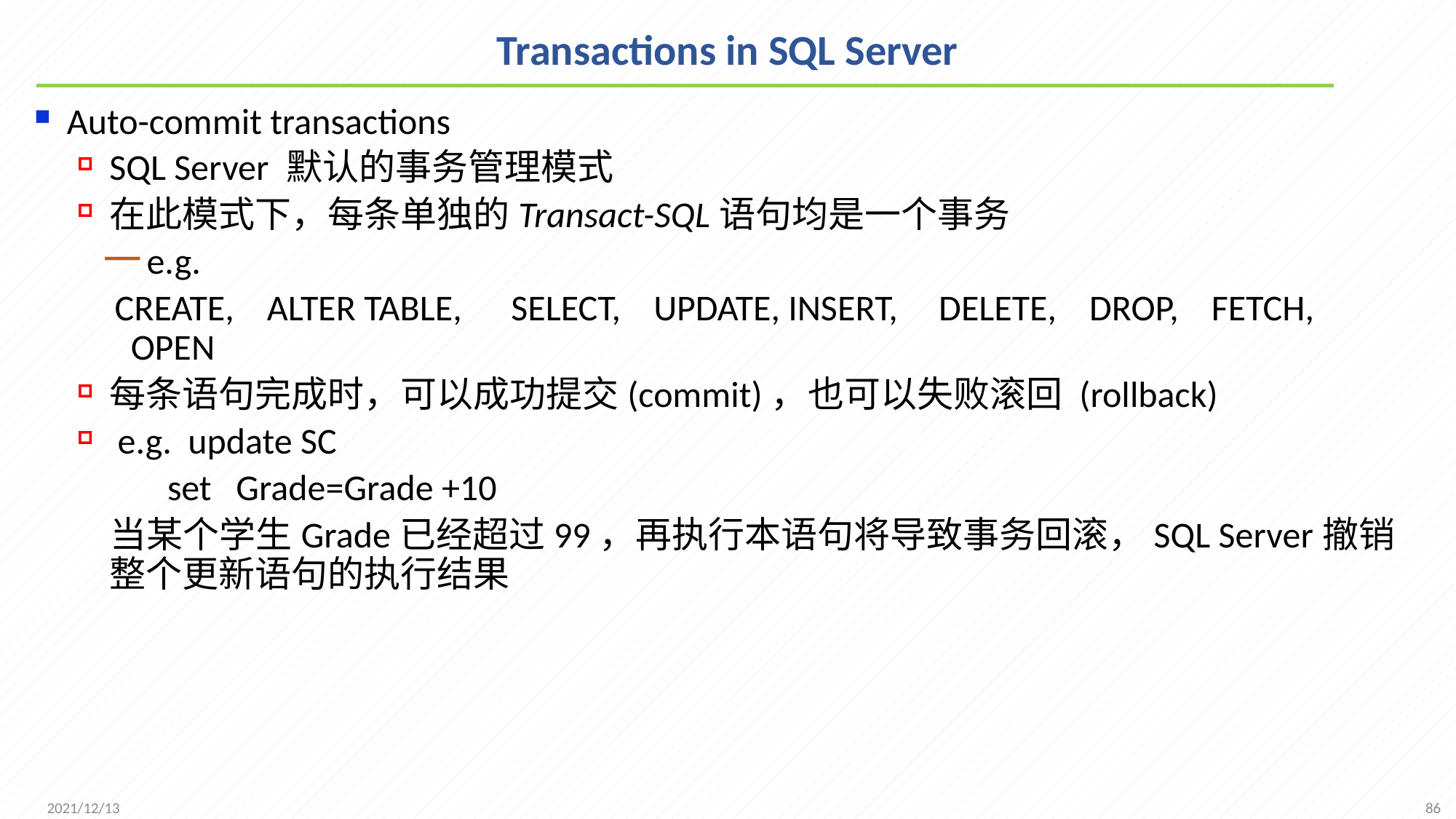

# Transactions in SQL Server
Auto-commit transactions
SQL Server 默认的事务管理模式
在此模式下，每条单独的Transact-SQL语句均是一个事务
e.g.
  CREATE,    ALTER TABLE,      SELECT,    UPDATE, INSERT,     DELETE,    DROP,    FETCH,     OPEN
每条语句完成时，可以成功提交(commit)，也可以失败滚回 (rollback)
 e.g.  update SC
           set   Grade=Grade +10
   当某个学生Grade已经超过99，再执行本语句将导致事务回滚，SQL Server撤销整个更新语句的执行结果

86
2021/12/13